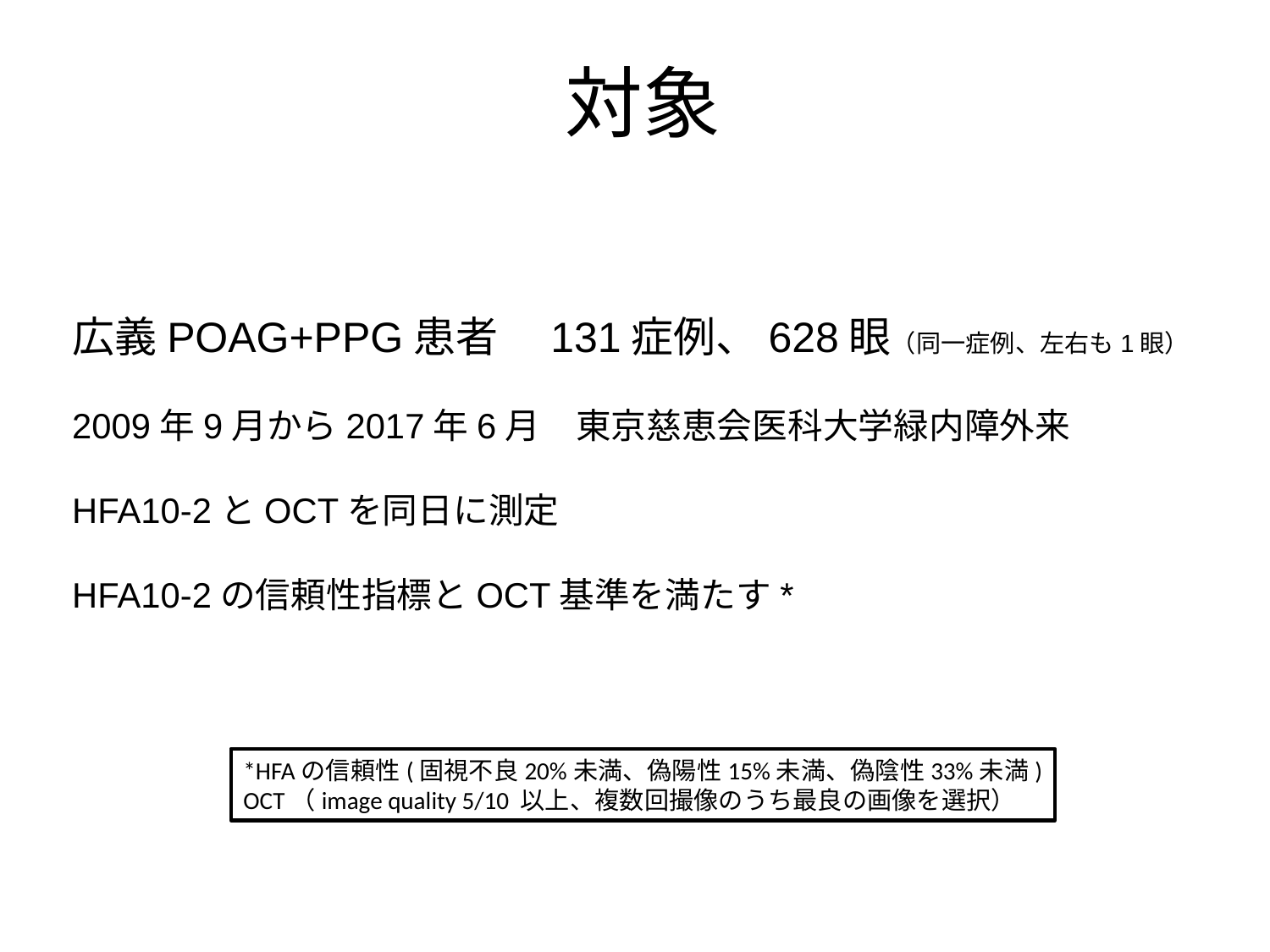

# 対象
広義POAG+PPG患者　131症例、628眼（同一症例、左右も1眼）
2009年9月から2017年6月　東京慈恵会医科大学緑内障外来
HFA10-2とOCTを同日に測定
HFA10-2の信頼性指標とOCT基準を満たす*
*HFAの信頼性(固視不良20%未満、偽陽性15%未満、偽陰性33%未満)
OCT（image quality 5/10 以上、複数回撮像のうち最良の画像を選択）